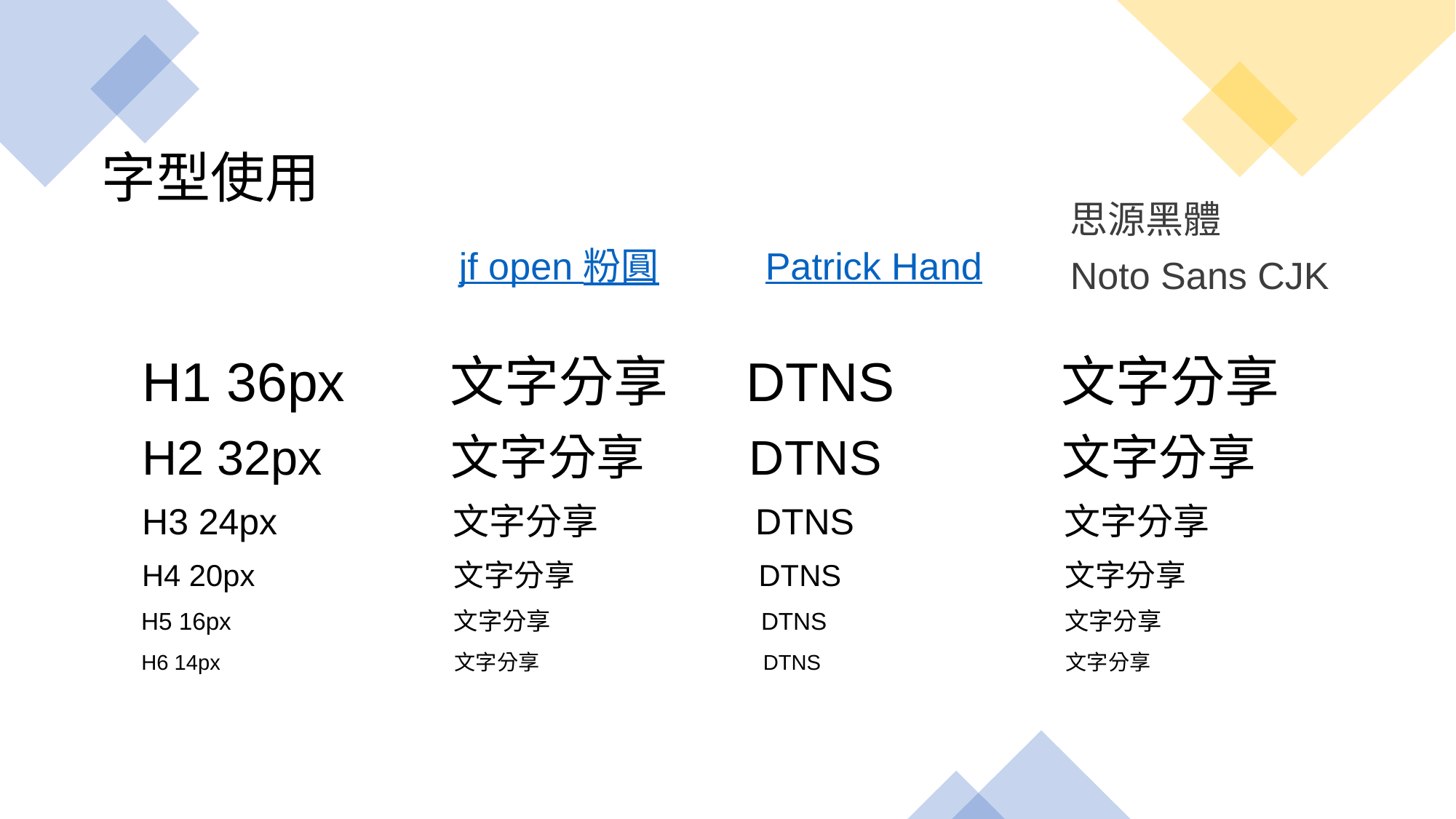

# 字型使用
思源黑體
Noto Sans CJK
jf open 粉圓
Patrick Hand
H1 36px
文字分享
DTNS
文字分享
H2 32px
文字分享
DTNS
文字分享
H3 24px
文字分享
DTNS
文字分享
H4 20px
文字分享
DTNS
文字分享
H5 16px
文字分享
DTNS
文字分享
H6 14px
文字分享
DTNS
文字分享